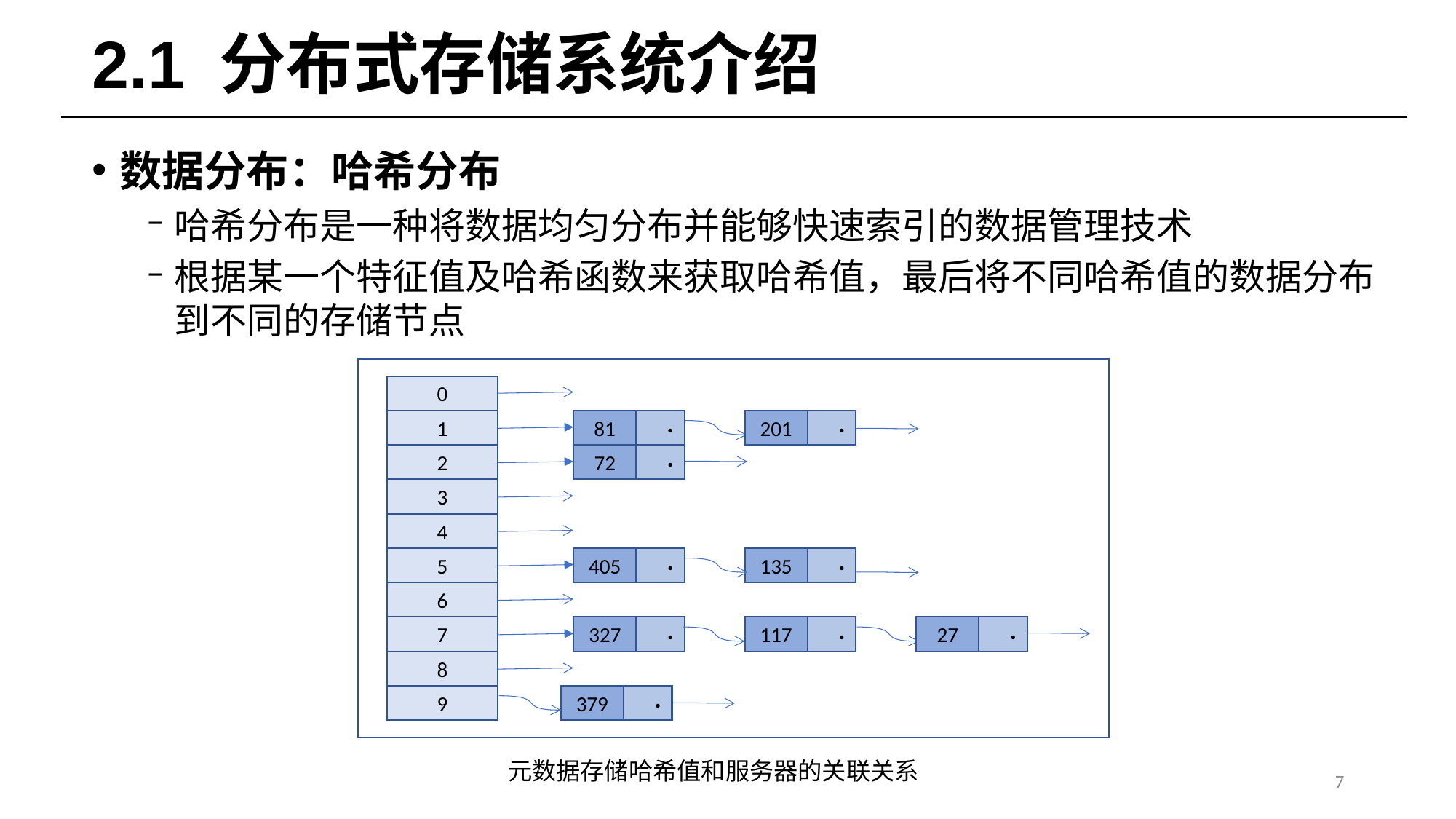

# 2.1 分布式存储系统介绍
数据分布：哈希分布
哈希分布是一种将数据均匀分布并能够快速索引的数据管理技术
根据某一个特征值及哈希函数来获取哈希值，最后将不同哈希值的数据分布到不同的存储节点

0
1
2
3
4
81
·
201
·
72
·
5
6
7
8
9
135
·
405
·
327
·
117
·
27
·
379
·
元数据存储哈希值和服务器的关联关系
7